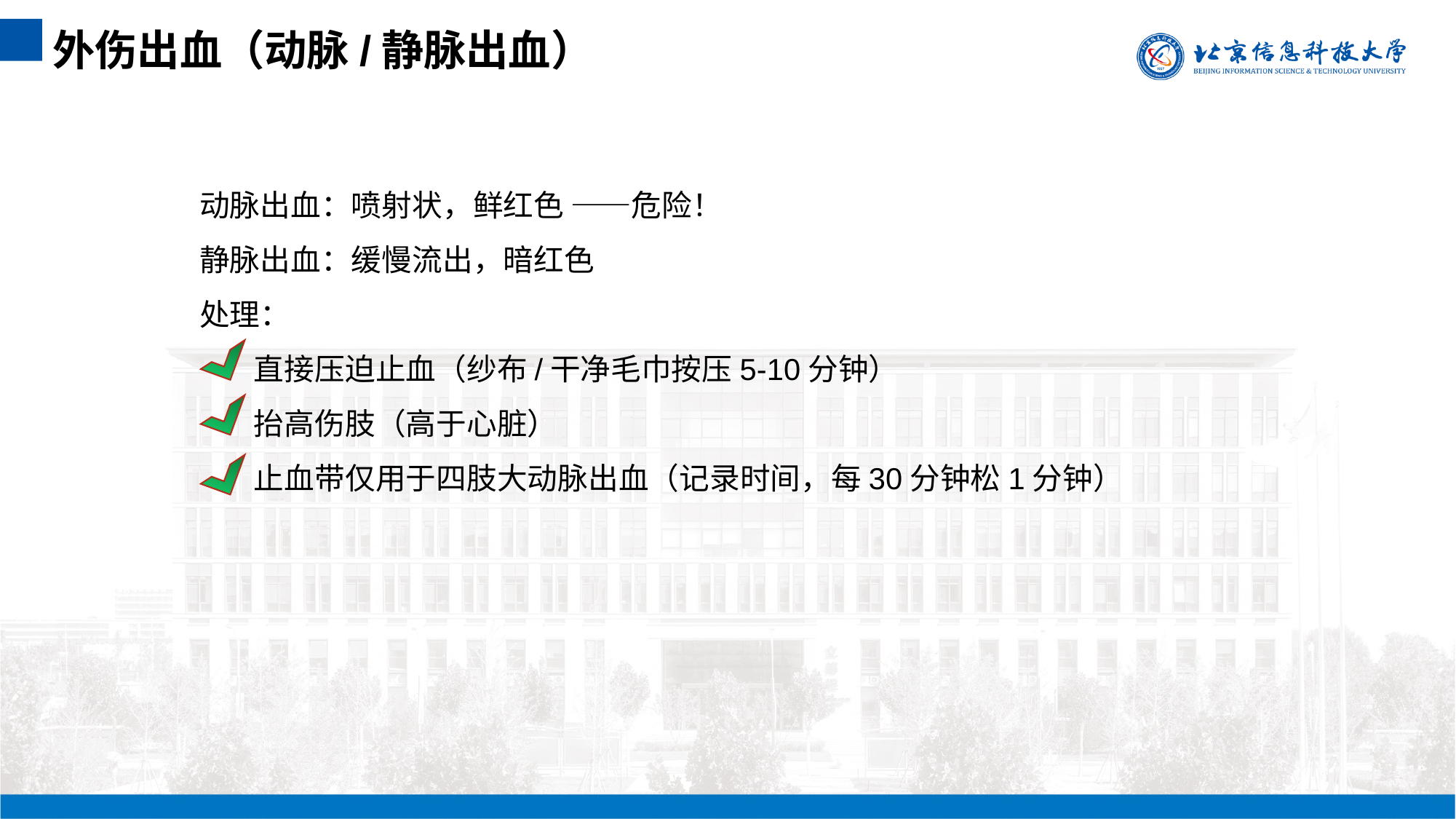

外伤出血（动脉/静脉出血）
动脉出血：喷射状，鲜红色 ——危险！
静脉出血：缓慢流出，暗红色
处理：
       直接压迫止血（纱布/干净毛巾按压5-10分钟）
       抬高伤肢（高于心脏）
       止血带仅用于四肢大动脉出血（记录时间，每30分钟松1分钟）